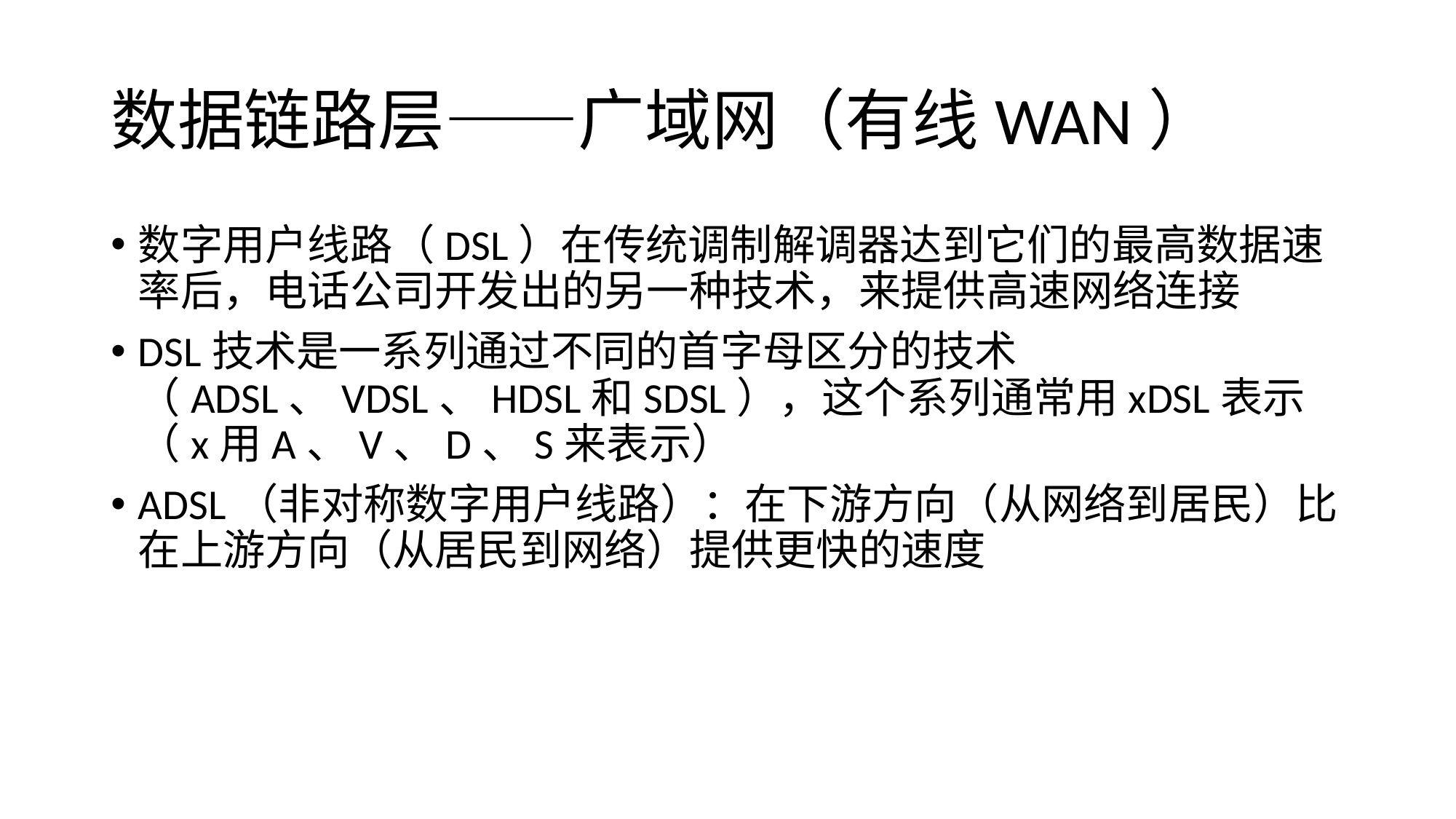

# 数据链路层——广域网（有线WAN）
数字用户线路（DSL）在传统调制解调器达到它们的最高数据速率后，电话公司开发出的另一种技术，来提供高速网络连接
DSL技术是一系列通过不同的首字母区分的技术（ADSL、VDSL、HDSL和SDSL），这个系列通常用xDSL表示（x用A、V、D、S来表示）
ADSL（非对称数字用户线路）：在下游方向（从网络到居民）比在上游方向（从居民到网络）提供更快的速度